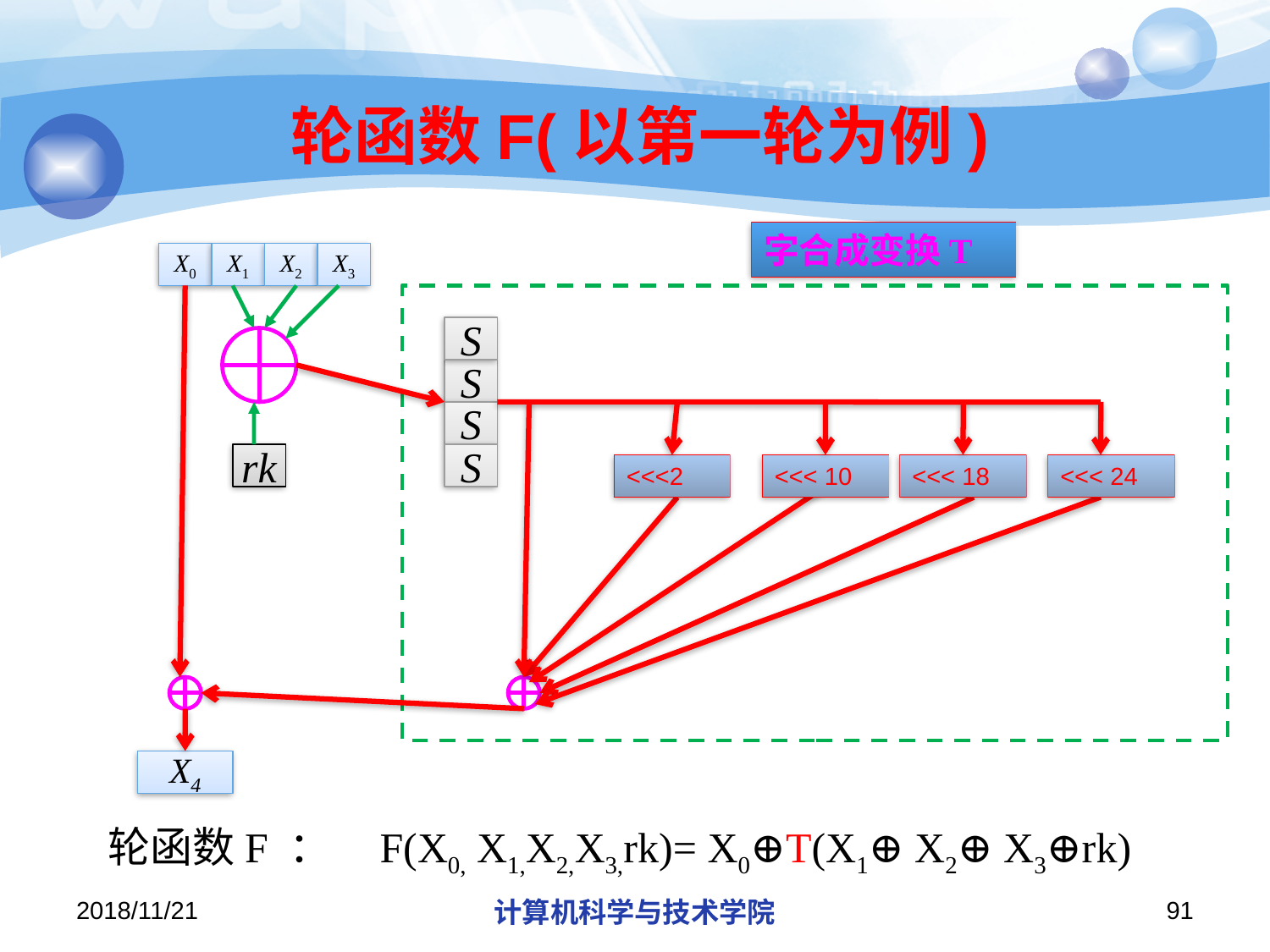

# 轮函数F(以第一轮为例)
字合成变换T
X0
X1
X2
X3

S

S

S
rk
S
<<<2
<<< 10
<<< 18
<<< 24

X4
轮函数F ：    F(X0, X1,X2,X3,rk)= X0⊕T(X1⊕ X2⊕ X3⊕rk)
2018/11/21
计算机科学与技术学院
91